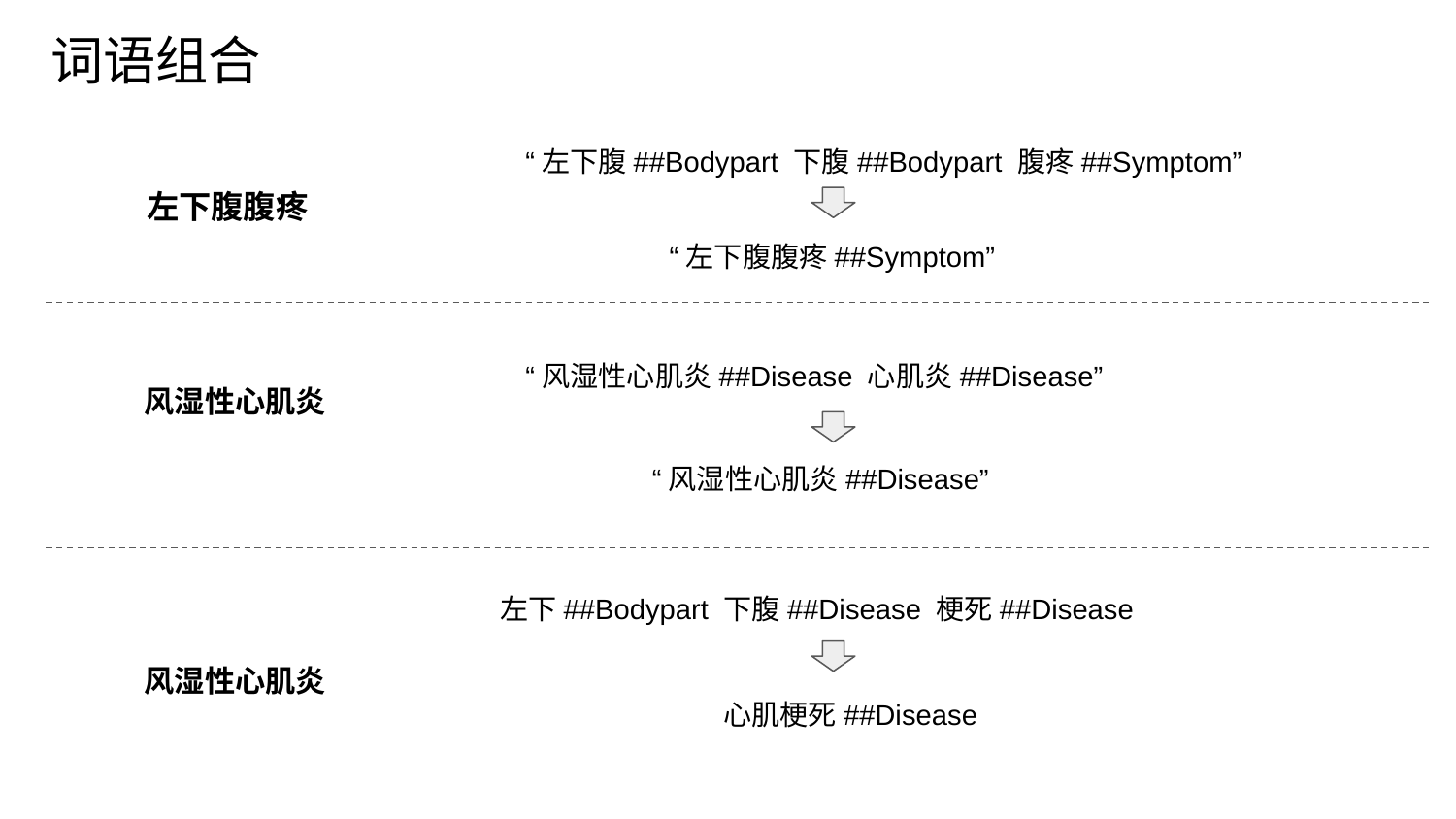

词语组合
“左下腹##Bodypart 下腹##Bodypart 腹疼##Symptom”
左下腹腹疼

“左下腹腹疼##Symptom”
“风湿性心肌炎##Disease 心肌炎##Disease”
风湿性心肌炎

“风湿性心肌炎##Disease”
左下##Bodypart 下腹##Disease 梗死##Disease

风湿性心肌炎
心肌梗死##Disease